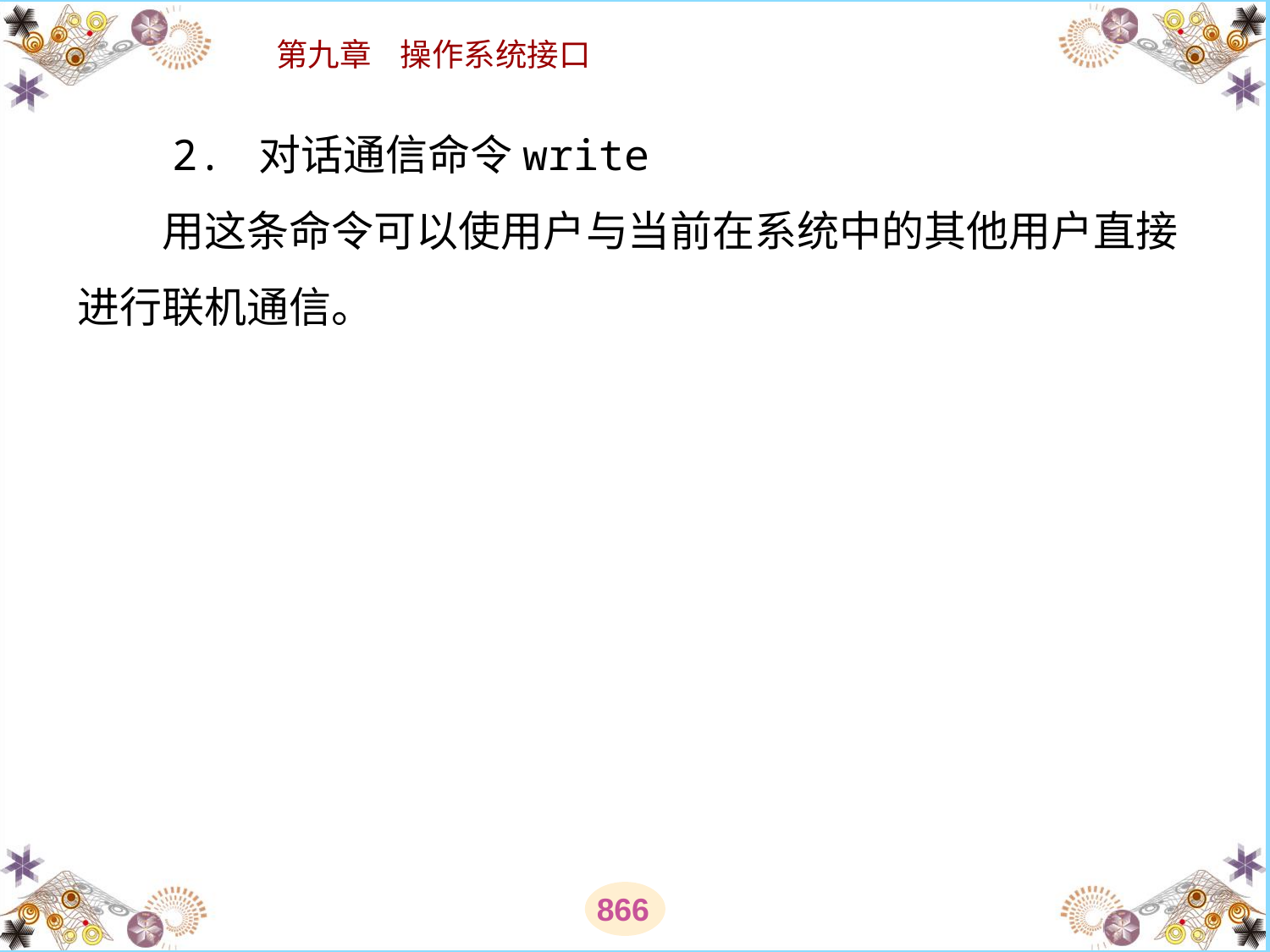

# 2. 对话通信命令write 　　用这条命令可以使用户与当前在系统中的其他用户直接进行联机通信。